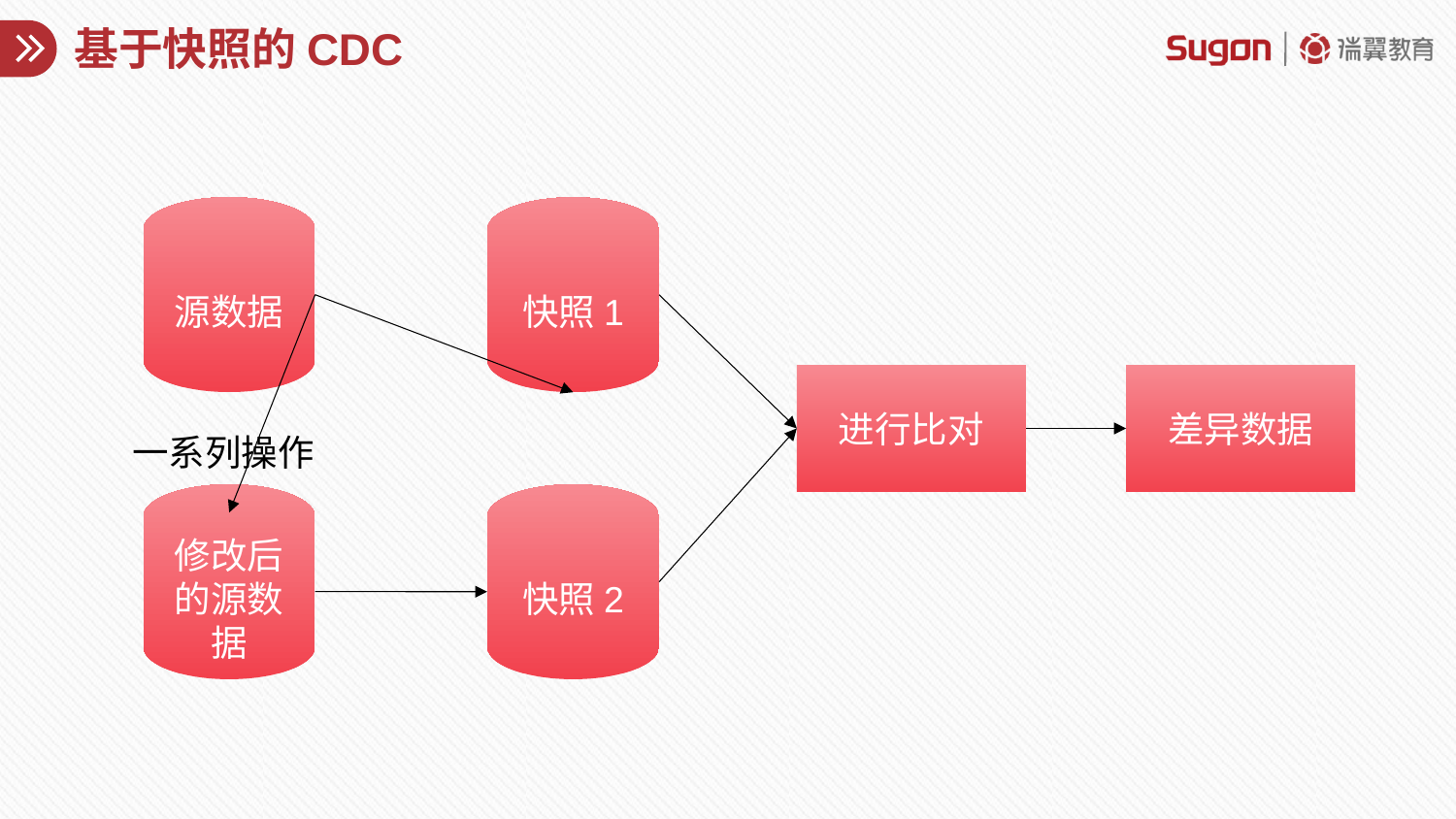

# 基于快照的CDC
源数据
快照1
进行比对
差异数据
一系列操作
修改后的源数据
快照2